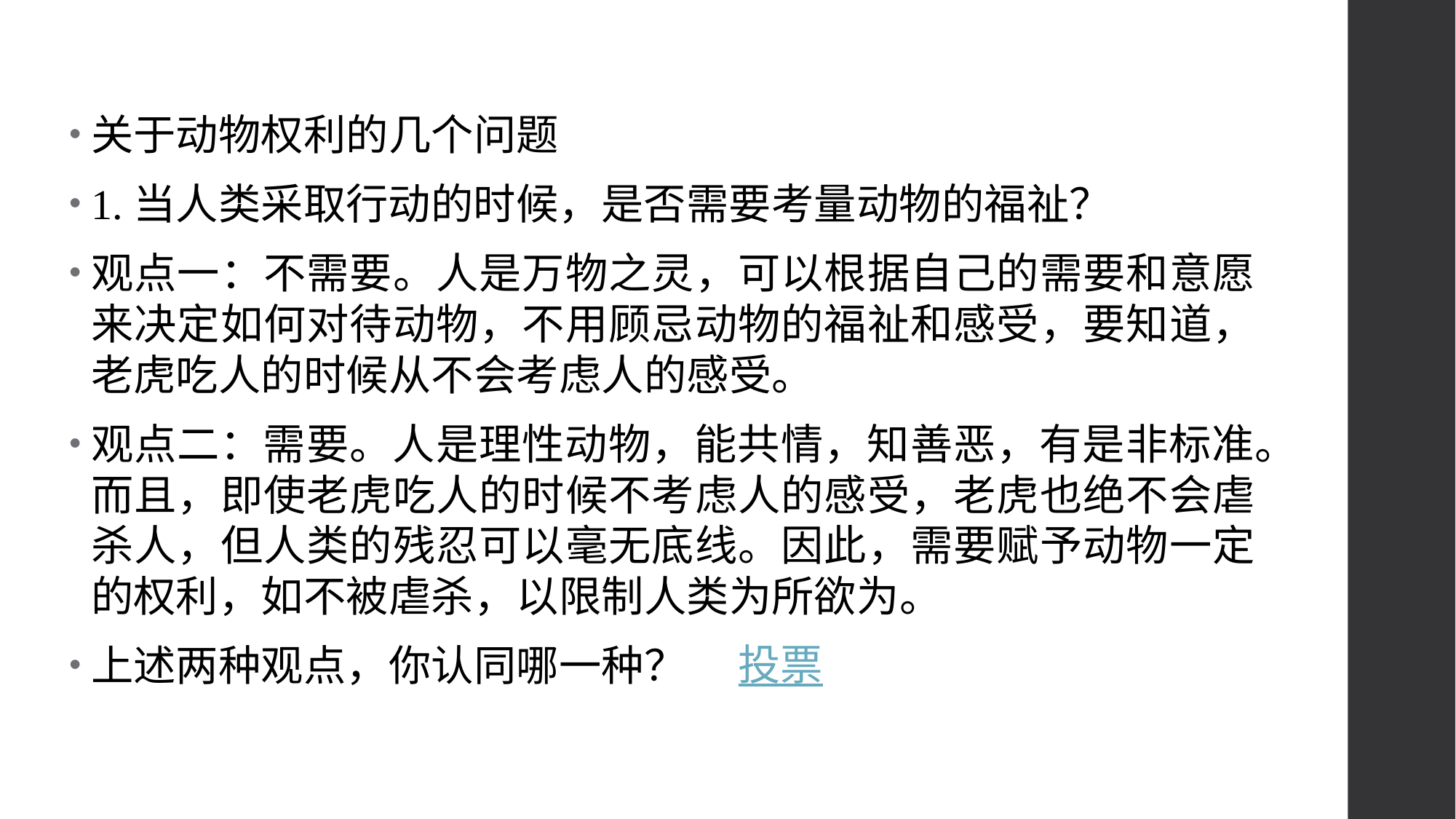

关于动物权利的几个问题
1.当人类采取行动的时候，是否需要考量动物的福祉？
观点一：不需要。人是万物之灵，可以根据自己的需要和意愿来决定如何对待动物，不用顾忌动物的福祉和感受，要知道，老虎吃人的时候从不会考虑人的感受。
观点二：需要。人是理性动物，能共情，知善恶，有是非标准。而且，即使老虎吃人的时候不考虑人的感受，老虎也绝不会虐杀人，但人类的残忍可以毫无底线。因此，需要赋予动物一定的权利，如不被虐杀，以限制人类为所欲为。
上述两种观点，你认同哪一种？
投票